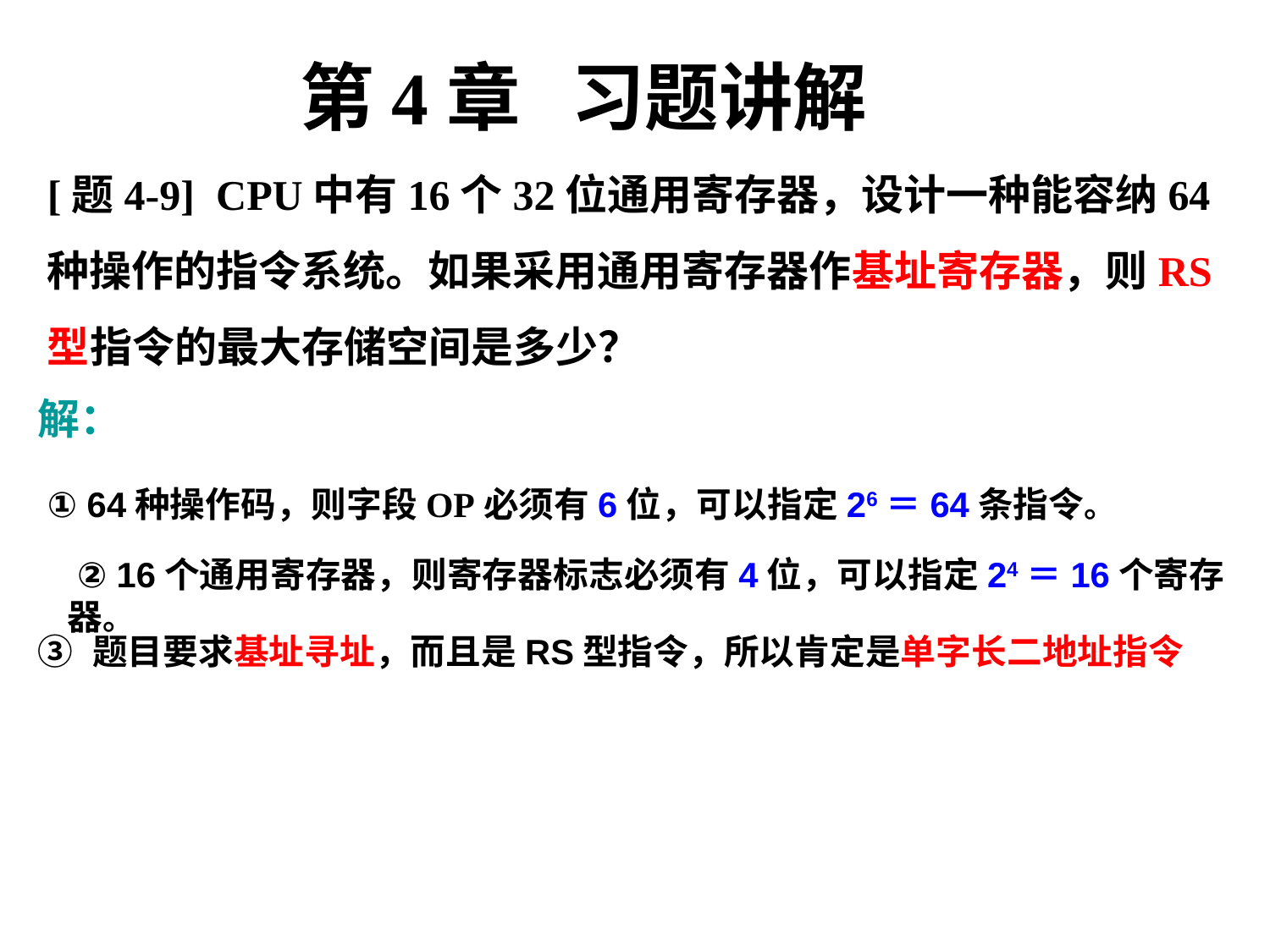

第4章   习题讲解
[题4-9]  CPU中有16个32位通用寄存器，设计一种能容纳64种操作的指令系统。如果采用通用寄存器作基址寄存器，则RS型指令的最大存储空间是多少？
解：
① 64种操作码，则字段OP必须有6位，可以指定26＝64条指令。
 ② 16个通用寄存器，则寄存器标志必须有4位，可以指定24＝16个寄存器。
③ 题目要求基址寻址，而且是RS型指令，所以肯定是单字长二地址指令